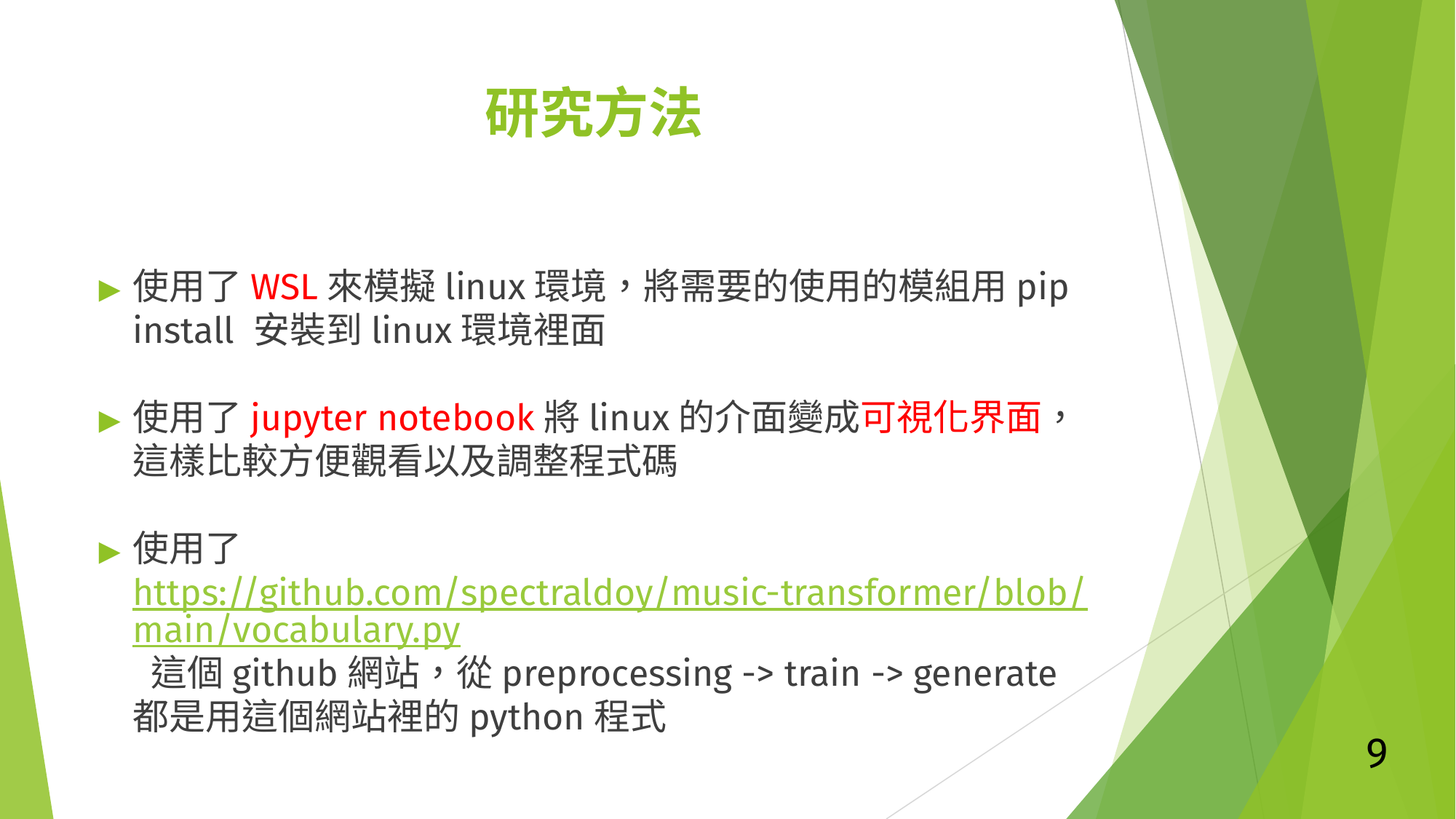

# 研究方法
使用了WSL來模擬linux環境，將需要的使用的模組用pip install 安裝到linux環境裡面

使用了jupyter notebook將linux的介面變成可視化界面，這樣比較方便觀看以及調整程式碼

使用了https://github.com/spectraldoy/music-transformer/blob/main/vocabulary.py 這個github網站，從preprocessing -> train -> generate 都是用這個網站裡的python程式
9